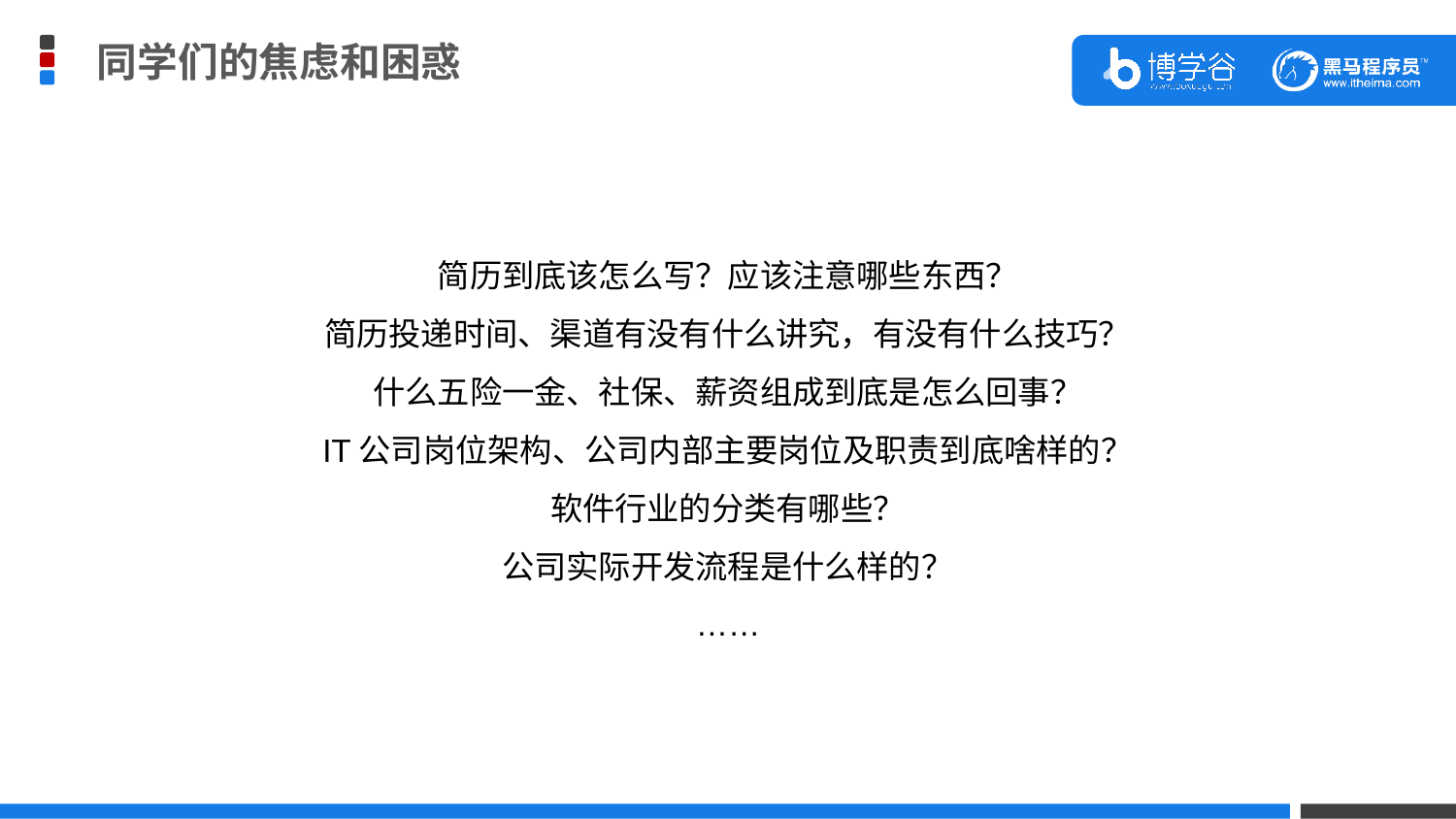

同学们的焦虑和困惑
简历到底该怎么写？应该注意哪些东西？
简历投递时间、渠道有没有什么讲究，有没有什么技巧？
什么五险一金、社保、薪资组成到底是怎么回事？
IT公司岗位架构、公司内部主要岗位及职责到底啥样的？
软件行业的分类有哪些？
公司实际开发流程是什么样的？
……